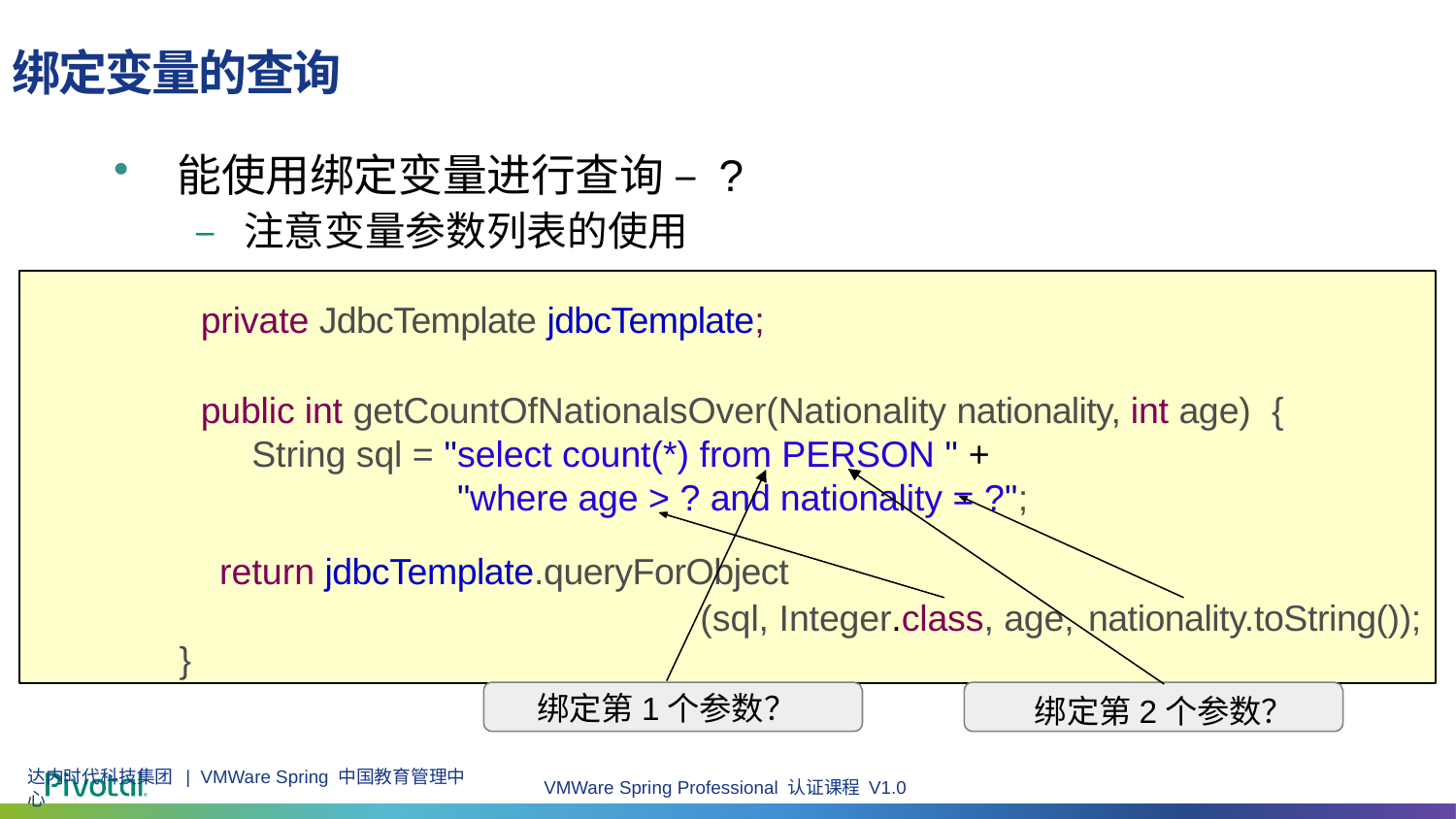

# 绑定变量的查询
能使用绑定变量进行查询 – ?
–  注意变量参数列表的使用
private JdbcTemplate jdbcTemplate;

public int getCountOfNationalsOver(Nationality nationality, int age)  {
     String sql = "select count(*) from PERSON " +
"where age > ? and nationality = ?";

return jdbcTemplate.queryForObject
                                                 (sql, Integer.class, age, nationality.toString());
}
绑定第1个参数？
绑定第2个参数？
18